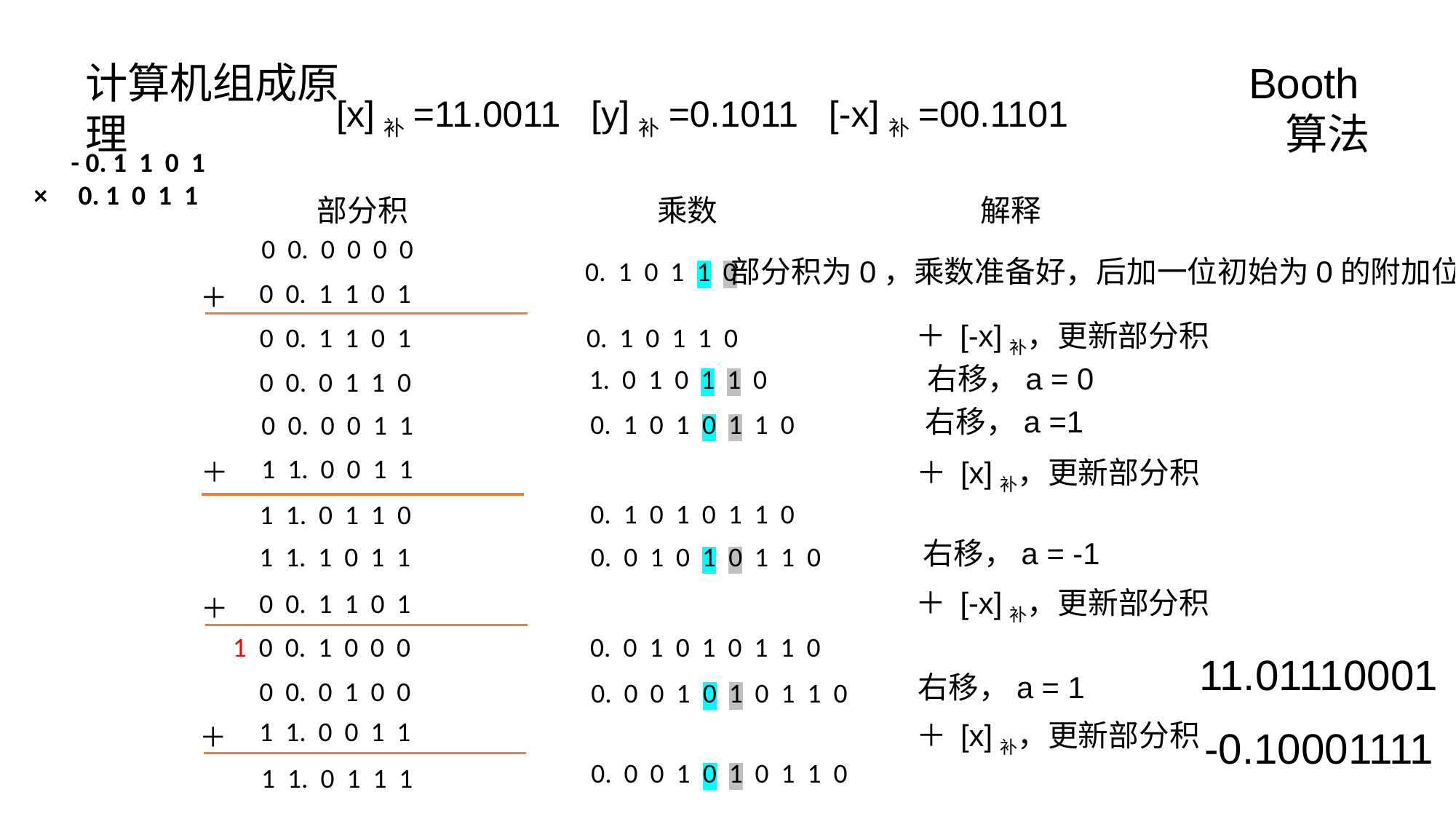

计算机组成原理
Booth算法
[x]补=11.0011   [y]补=0.1011   [-x]补=00.1101
      - 0. 1  1  0  1
×     0. 1  0  1  1
部分积
乘数
解释
0  0.  0  0  0  0
部分积为0，乘数准备好，后加一位初始为0的附加位
0.  1  0  1  1  0
0  0.  1  1  0  1
＋
＋ [-x]补，更新部分积
0  0.  1  1  0  1
0.  1  0  1  1  0
右移，a = 0
1.  0  1  0  1  1  0
0  0.  0  1  1  0
右移，a =1
0.  1  0  1  0  1  1  0
0  0.  0  0  1  1
1  1.  0  0  1  1
＋ [x]补，更新部分积
＋
0.  1  0  1  0  1  1  0
1  1.  0  1  1  0
右移，a = -1
1  1.  1  0  1  1
0.  0  1  0  1  0  1  1  0
＋ [-x]补，更新部分积
0  0.  1  1  0  1
＋
1  0  0.  1  0  0  0
0.  0  1  0  1  0  1  1  0
11.01110001
右移，a = 1
0  0.  0  1  0  0
0.  0  0  1  0  1  0  1  1  0
1  1.  0  0  1  1
＋ [x]补，更新部分积
-0.10001111
＋
1  1.  0  1  1  1
0.  0  0  1  0  1  0  1  1  0